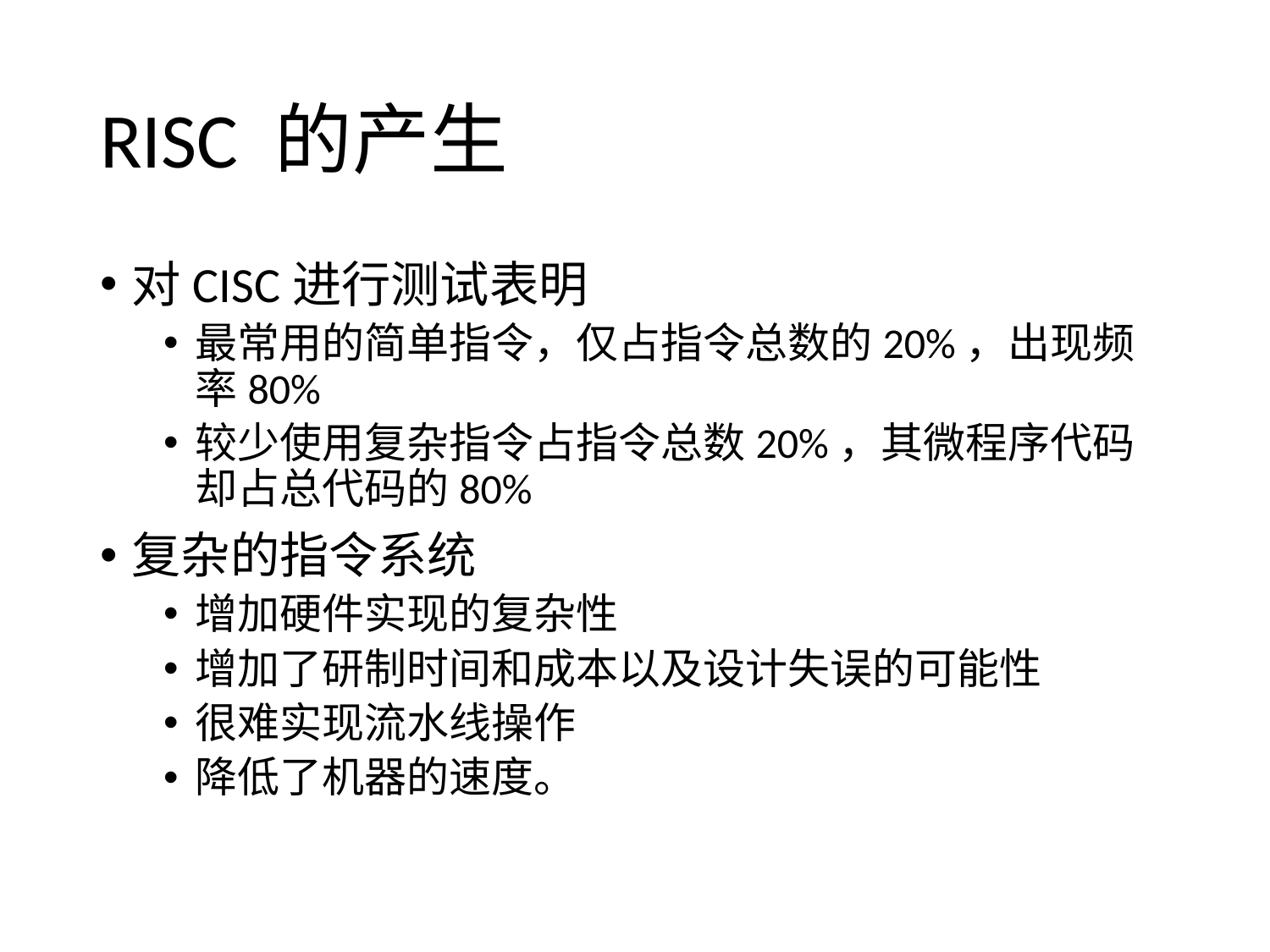

# RISC 的产生
对CISC进行测试表明
最常用的简单指令，仅占指令总数的20%，出现频率80%
较少使用复杂指令占指令总数20%，其微程序代码却占总代码的80%
复杂的指令系统
增加硬件实现的复杂性
增加了研制时间和成本以及设计失误的可能性
很难实现流水线操作
降低了机器的速度。